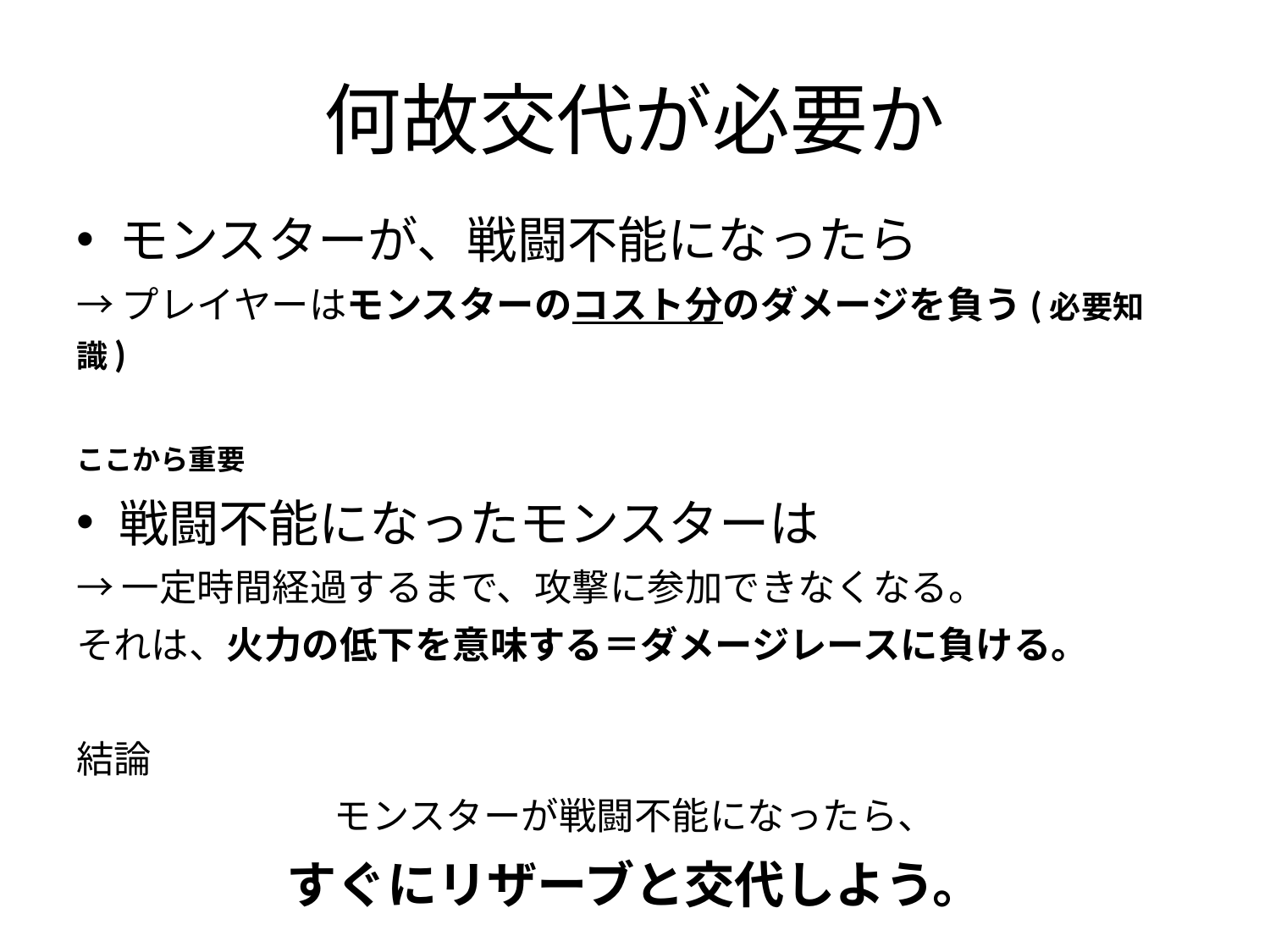

# 何故交代が必要か
モンスターが、戦闘不能になったら
→プレイヤーはモンスターのコスト分のダメージを負う(必要知識)

ここから重要
戦闘不能になったモンスターは
→一定時間経過するまで、攻撃に参加できなくなる。
それは、火力の低下を意味する＝ダメージレースに負ける。

結論
モンスターが戦闘不能になったら、
すぐにリザーブと交代しよう。